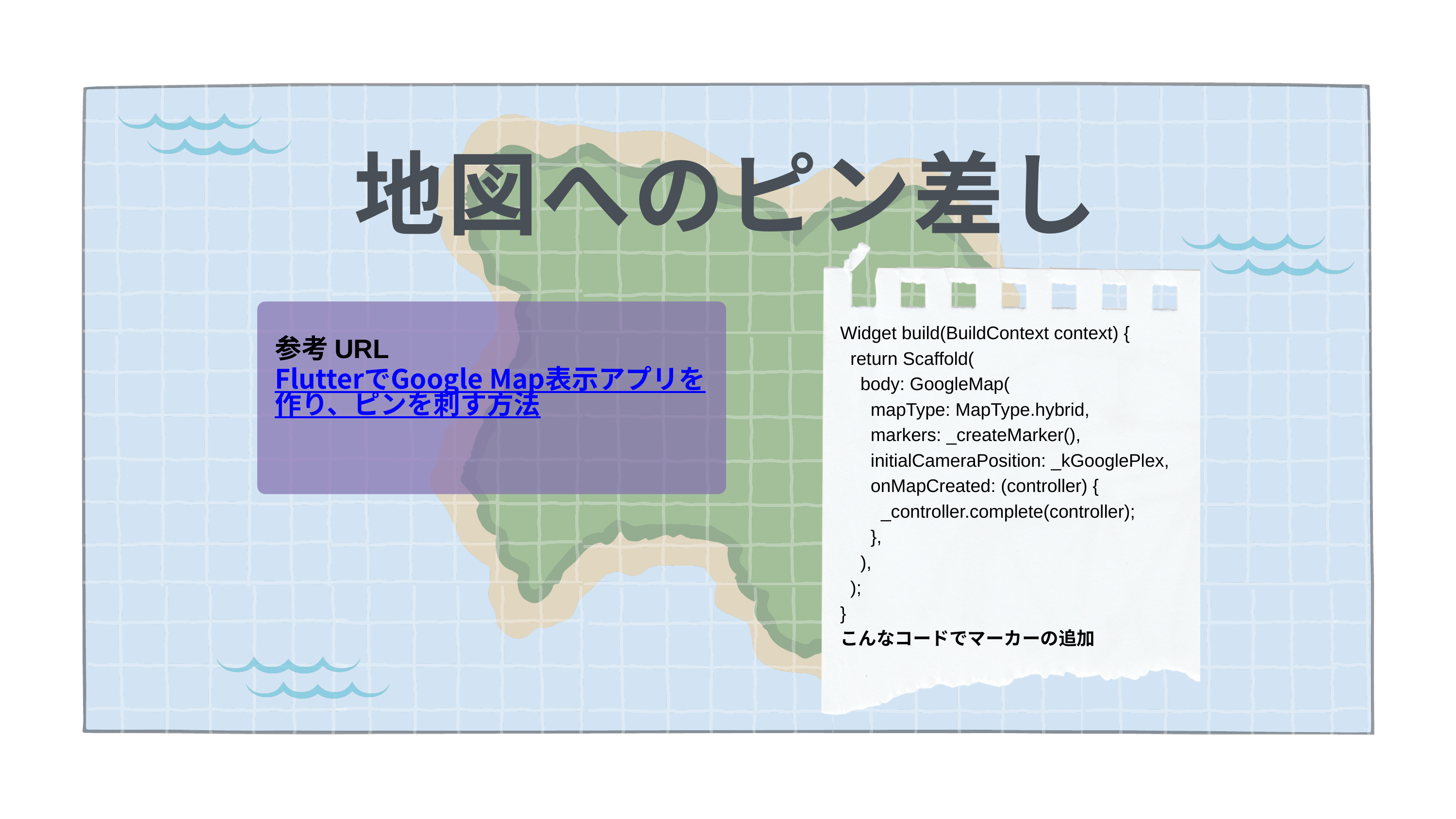

地図へのピン差し

Widget build(BuildContext context) {
  return Scaffold(
    body: GoogleMap(
      mapType: MapType.hybrid,
      markers: _createMarker(),
      initialCameraPosition: _kGooglePlex,
      onMapCreated: (controller) {
        _controller.complete(controller);
      },
    ),
  );
}
こんなコードでマーカーの追加
参考URL
FlutterでGoogle Map表示アプリを作り、ピンを刺す方法